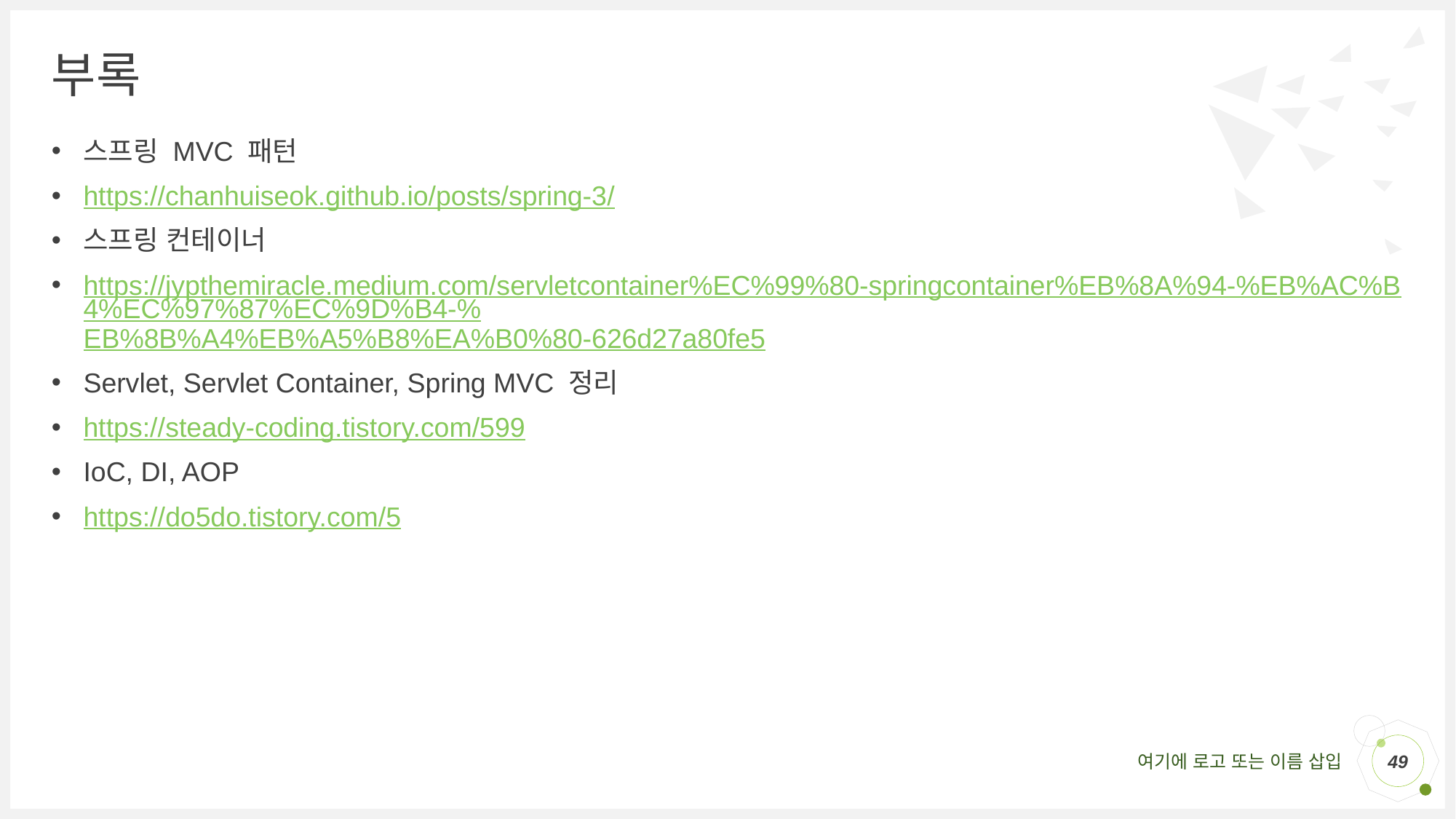

# 부록
스프링 MVC 패턴
https://chanhuiseok.github.io/posts/spring-3/
스프링 컨테이너
https://jypthemiracle.medium.com/servletcontainer%EC%99%80-springcontainer%EB%8A%94-%EB%AC%B4%EC%97%87%EC%9D%B4-%EB%8B%A4%EB%A5%B8%EA%B0%80-626d27a80fe5
Servlet, Servlet Container, Spring MVC 정리
https://steady-coding.tistory.com/599
IoC, DI, AOP
https://do5do.tistory.com/5

49